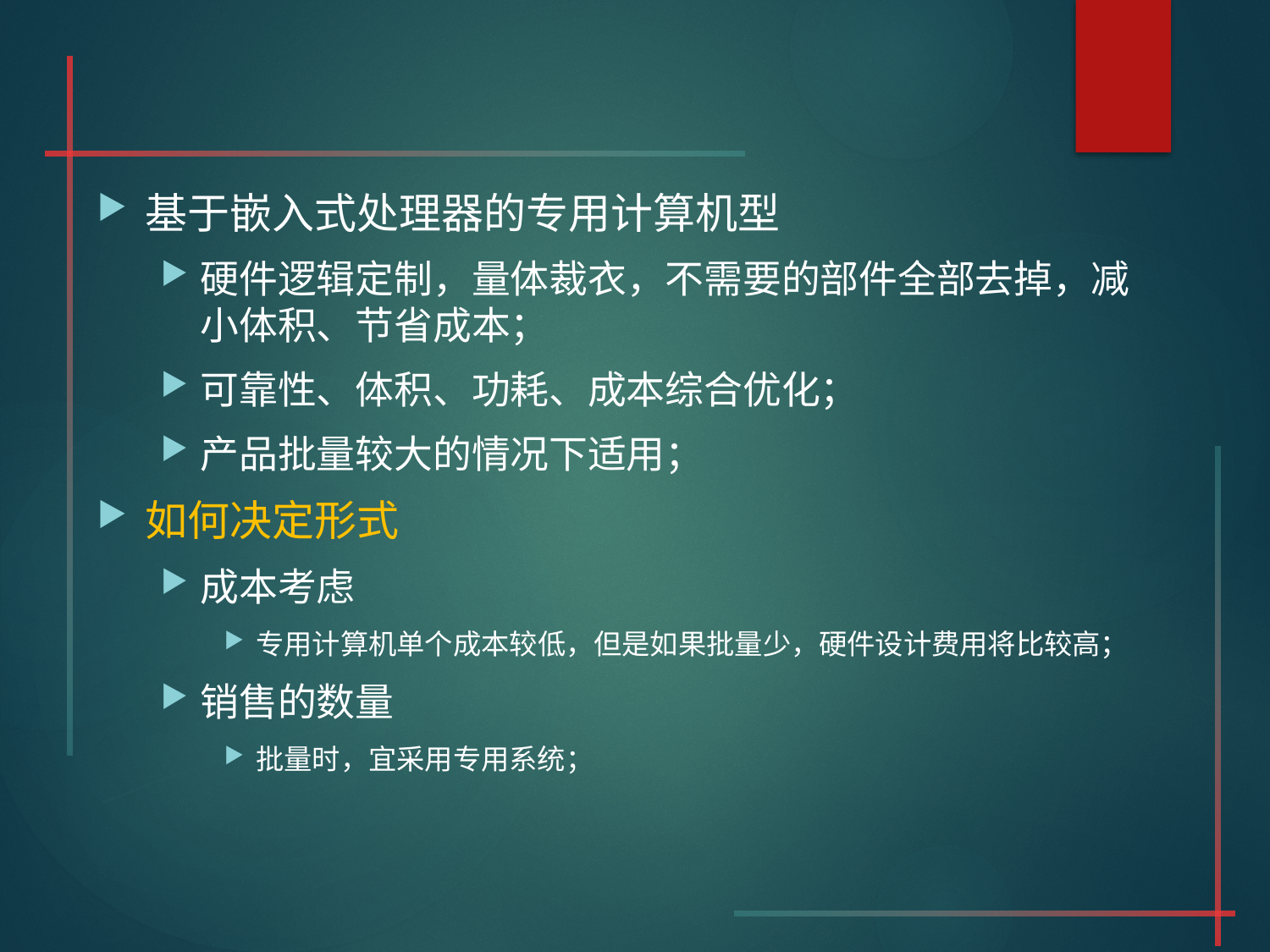

49
#
基于嵌入式处理器的专用计算机型
硬件逻辑定制，量体裁衣，不需要的部件全部去掉，减小体积、节省成本；
可靠性、体积、功耗、成本综合优化；
产品批量较大的情况下适用；
如何决定形式
成本考虑
专用计算机单个成本较低，但是如果批量少，硬件设计费用将比较高；
销售的数量
批量时，宜采用专用系统；